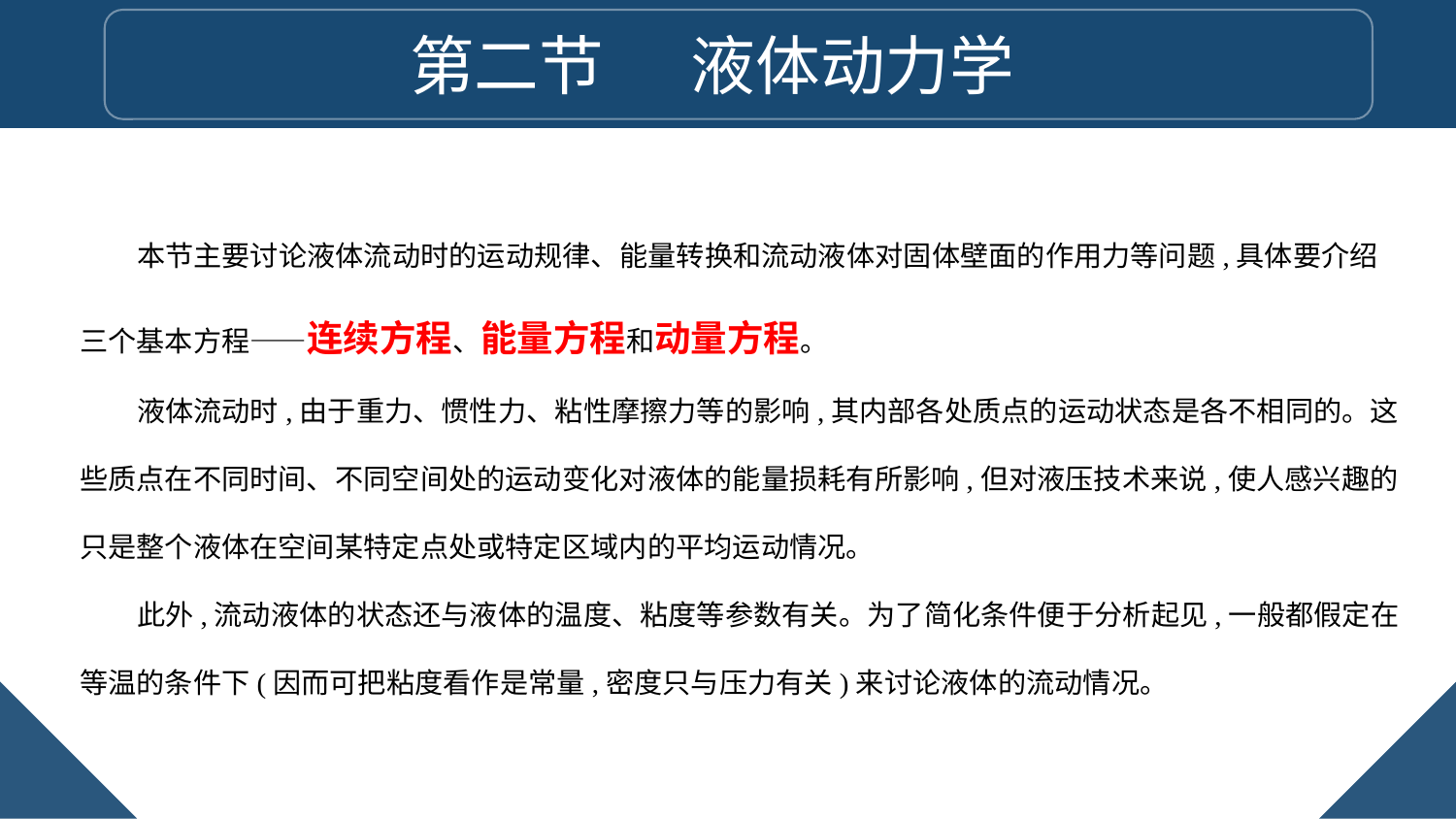

第二节      液体动力学
本节主要讨论液体流动时的运动规律、能量转换和流动液体对固体壁面的作用力等问题,具体要介绍三个基本方程——连续方程、能量方程和动量方程。
液体流动时,由于重力、惯性力、粘性摩擦力等的影响,其内部各处质点的运动状态是各不相同的。这些质点在不同时间、不同空间处的运动变化对液体的能量损耗有所影响,但对液压技术来说,使人感兴趣的只是整个液体在空间某特定点处或特定区域内的平均运动情况。
此外,流动液体的状态还与液体的温度、粘度等参数有关。为了简化条件便于分析起见,一般都假定在等温的条件下(因而可把粘度看作是常量,密度只与压力有关)来讨论液体的流动情况。